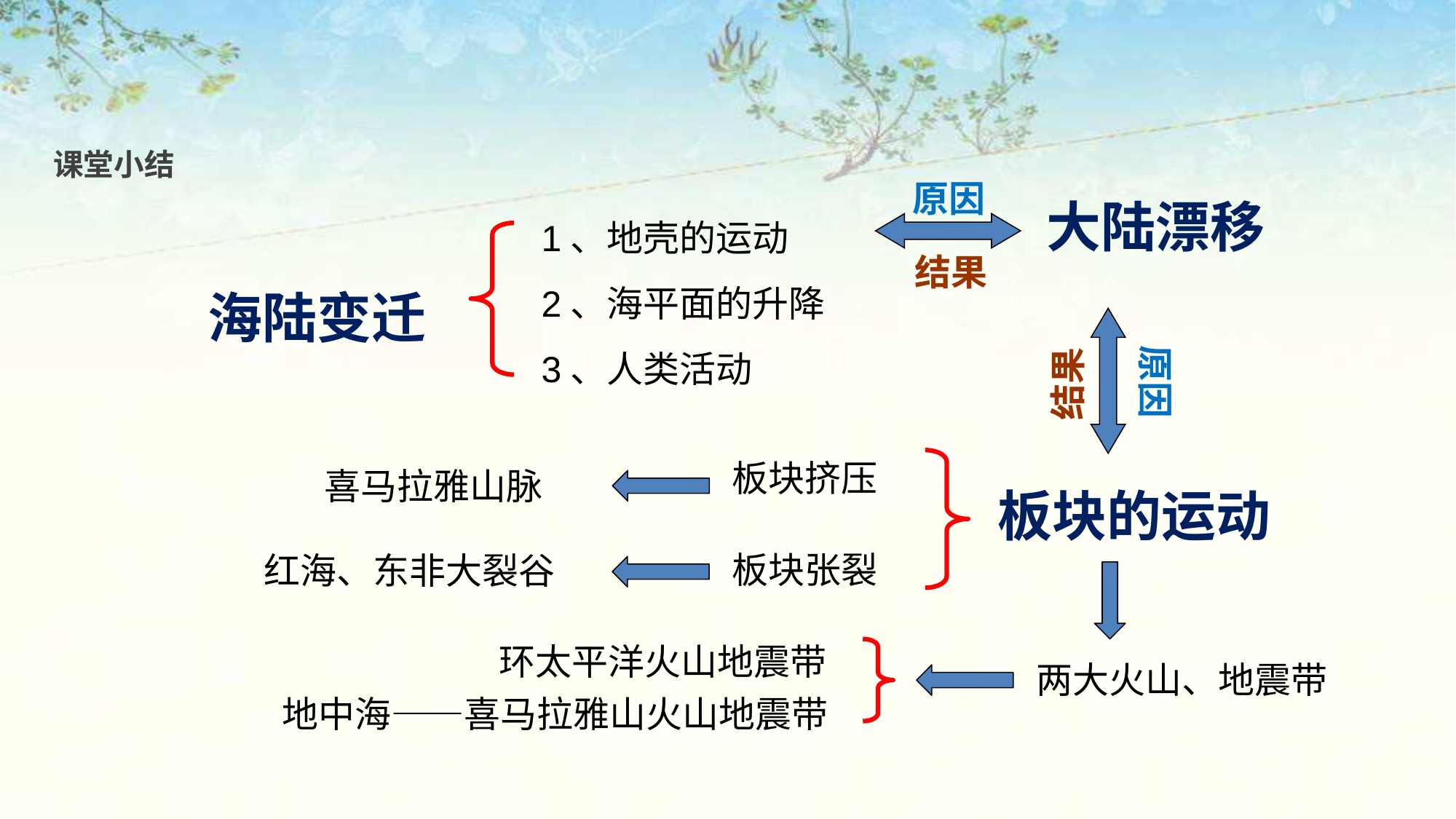

课堂小结
原因
1、地壳的运动
2、海平面的升降
3、人类活动
大陆漂移

海陆变迁

结果
原因
结果

板块挤压

喜马拉雅山脉

板块的运动
板块张裂
红海、东非大裂谷

环太平洋火山地震带

两大火山、地震带

地中海——喜马拉雅山火山地震带